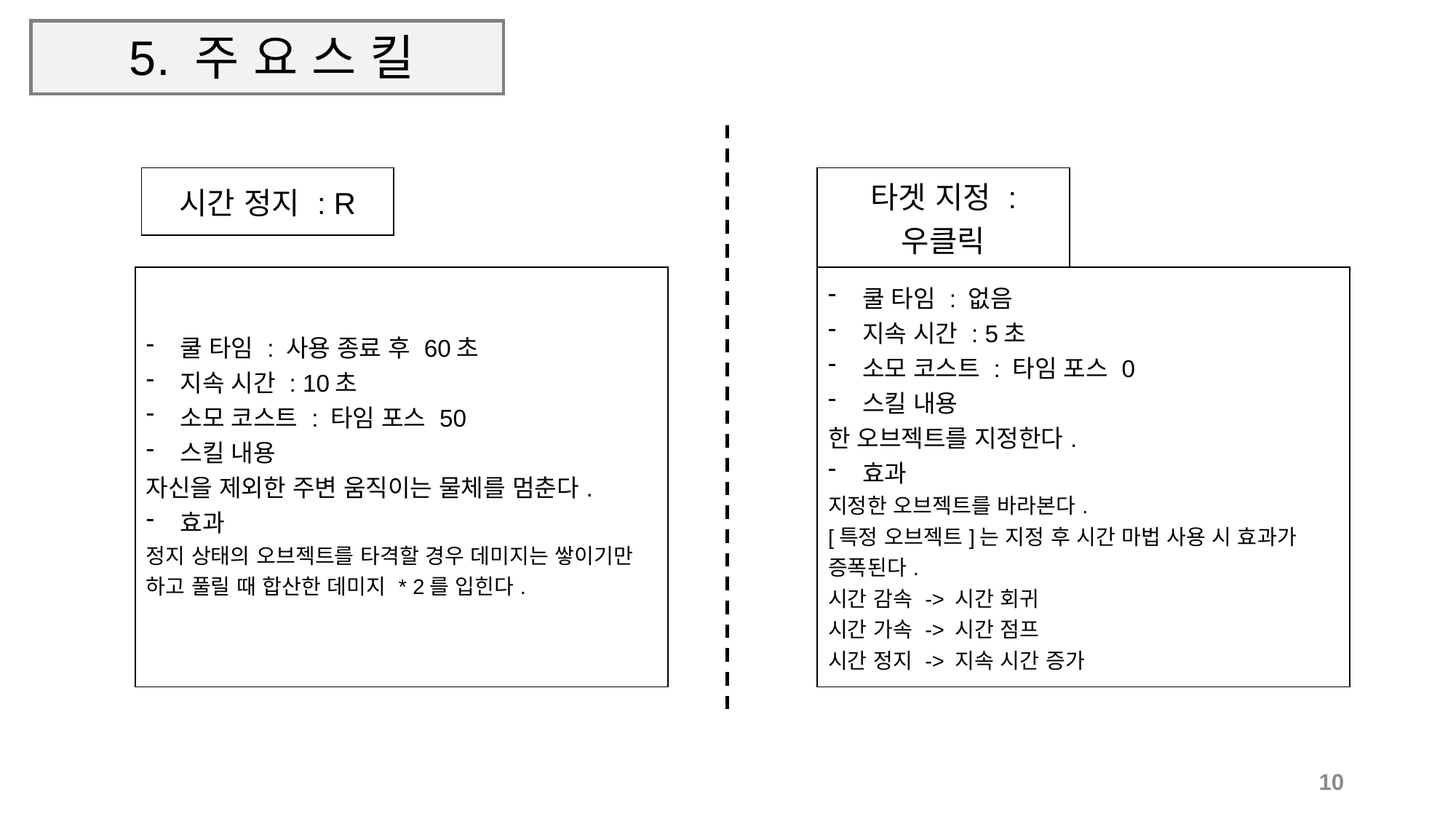

# 5. 주 요 스 킬
| 시간 정지 : R |
| --- |
| 타겟 지정 : 우클릭 |
| --- |
| 쿨 타임 : 사용 종료 후 60초 지속 시간 : 10초 소모 코스트 : 타임 포스 50 스킬 내용 자신을 제외한 주변 움직이는 물체를 멈춘다. 효과 정지 상태의 오브젝트를 타격할 경우 데미지는 쌓이기만 하고 풀릴 때 합산한 데미지 \* 2를 입힌다. |
| --- |
| 쿨 타임 : 없음 지속 시간 : 5초 소모 코스트 : 타임 포스 0 스킬 내용 한 오브젝트를 지정한다. 효과 지정한 오브젝트를 바라본다. [특정 오브젝트]는 지정 후 시간 마법 사용 시 효과가 증폭된다. 시간 감속 -> 시간 회귀 시간 가속 -> 시간 점프 시간 정지 -> 지속 시간 증가 |
| --- |
10